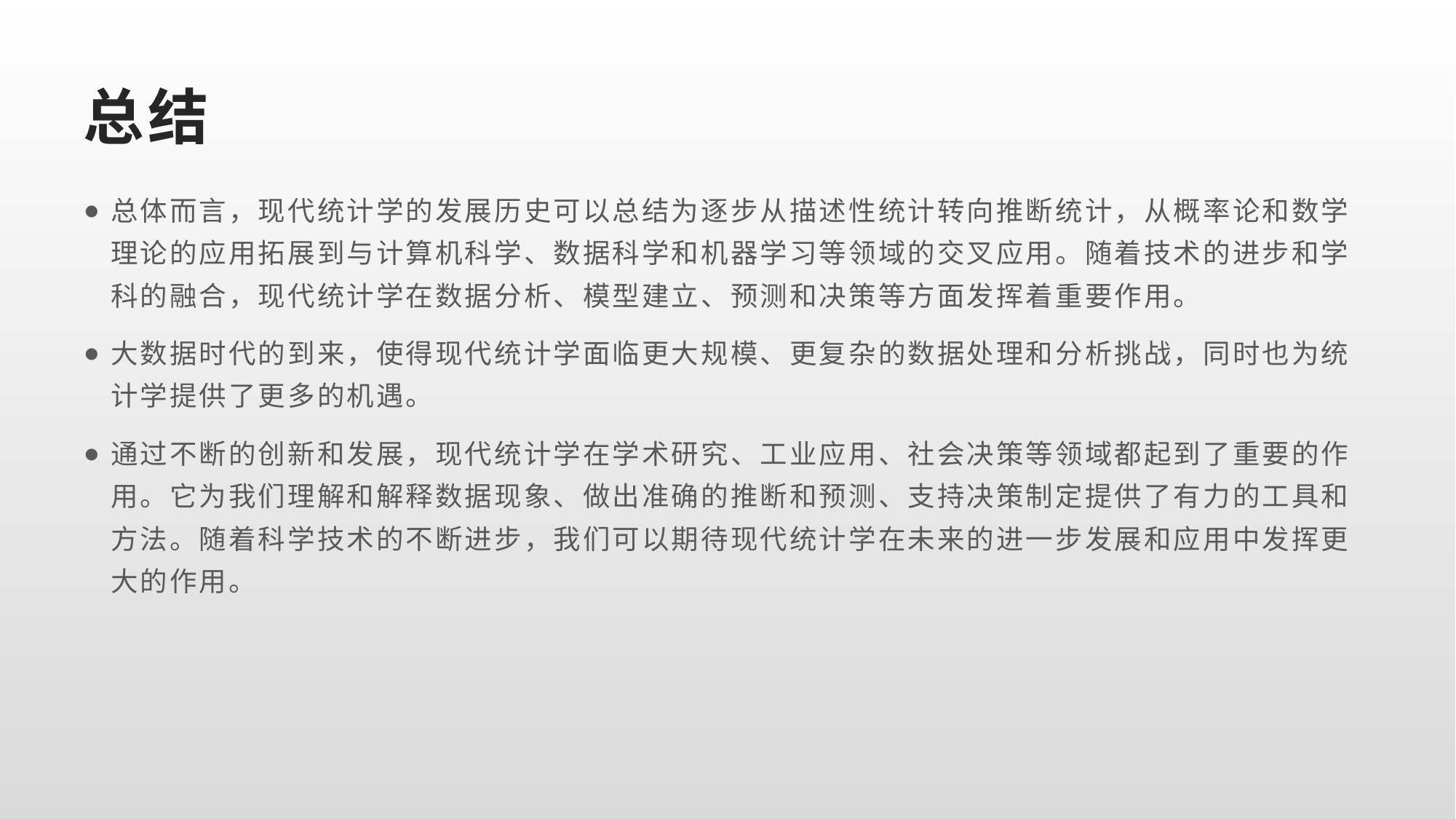

# 总结
总体而言，现代统计学的发展历史可以总结为逐步从描述性统计转向推断统计，从概率论和数学理论的应用拓展到与计算机科学、数据科学和机器学习等领域的交叉应用。随着技术的进步和学科的融合，现代统计学在数据分析、模型建立、预测和决策等方面发挥着重要作用。
大数据时代的到来，使得现代统计学面临更大规模、更复杂的数据处理和分析挑战，同时也为统计学提供了更多的机遇。
通过不断的创新和发展，现代统计学在学术研究、工业应用、社会决策等领域都起到了重要的作用。它为我们理解和解释数据现象、做出准确的推断和预测、支持决策制定提供了有力的工具和方法。随着科学技术的不断进步，我们可以期待现代统计学在未来的进一步发展和应用中发挥更大的作用。